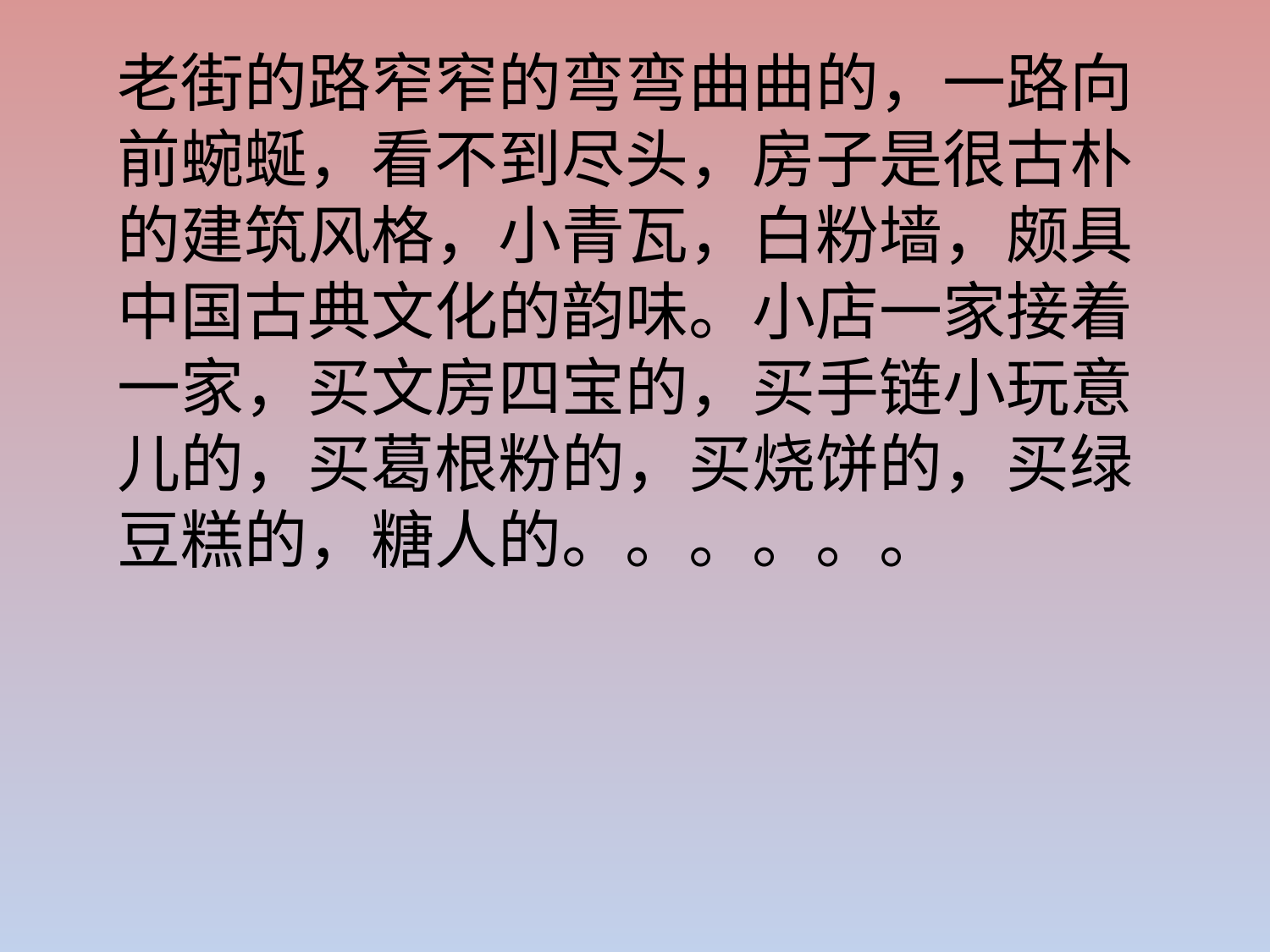

老街的路窄窄的弯弯曲曲的，一路向前蜿蜒，看不到尽头，房子是很古朴的建筑风格，小青瓦，白粉墙，颇具中国古典文化的韵味。小店一家接着一家，买文房四宝的，买手链小玩意儿的，买葛根粉的，买烧饼的，买绿豆糕的，糖人的。。。。。。